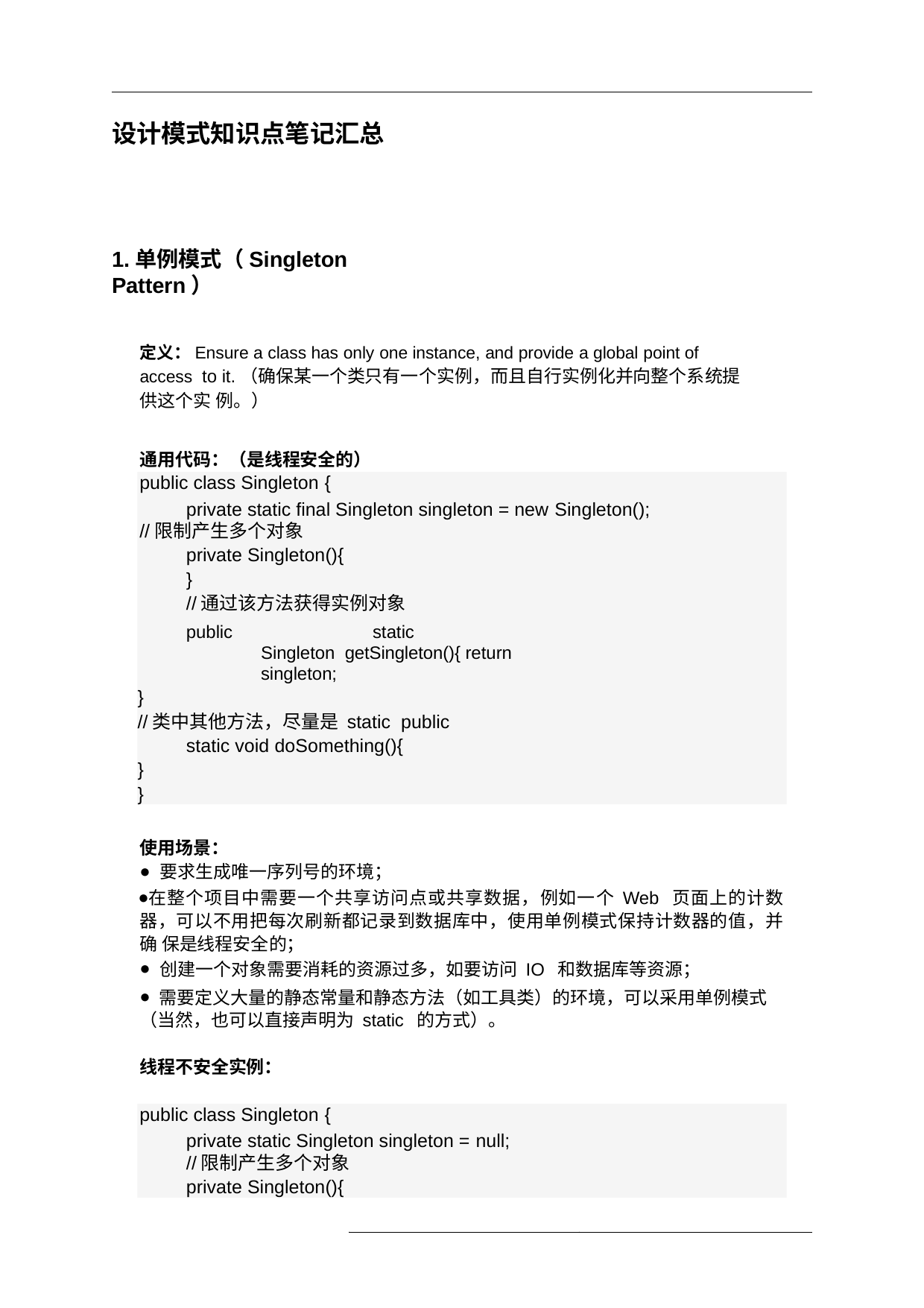

设计模式知识点笔记汇总
1.单例模式（Singleton Pattern）
定义：Ensure a class has only one instance, and provide a global point of access  to it.（确保某一个类只有一个实例，而且自行实例化并向整个系统提供这个实 例。）

通用代码：（是线程安全的）
public class Singleton {
private static final Singleton singleton = new Singleton();
//限制产生多个对象
private Singleton(){
}
//通过该方法获得实例对象
public		static	Singleton  getSingleton(){ return singleton;
}
//类中其他方法，尽量是 static  public static void doSomething(){
}
}
使用场景：
要求生成唯一序列号的环境；
在整个项目中需要一个共享访问点或共享数据，例如一个 Web 页面上的计数 器，可以不用把每次刷新都记录到数据库中，使用单例模式保持计数器的值，并确 保是线程安全的；
创建一个对象需要消耗的资源过多，如要访问 IO 和数据库等资源；
需要定义大量的静态常量和静态方法（如工具类）的环境，可以采用单例模式
（当然，也可以直接声明为 static 的方式）。

线程不安全实例：
public class Singleton {
private static Singleton singleton = null;
//限制产生多个对象
private Singleton(){